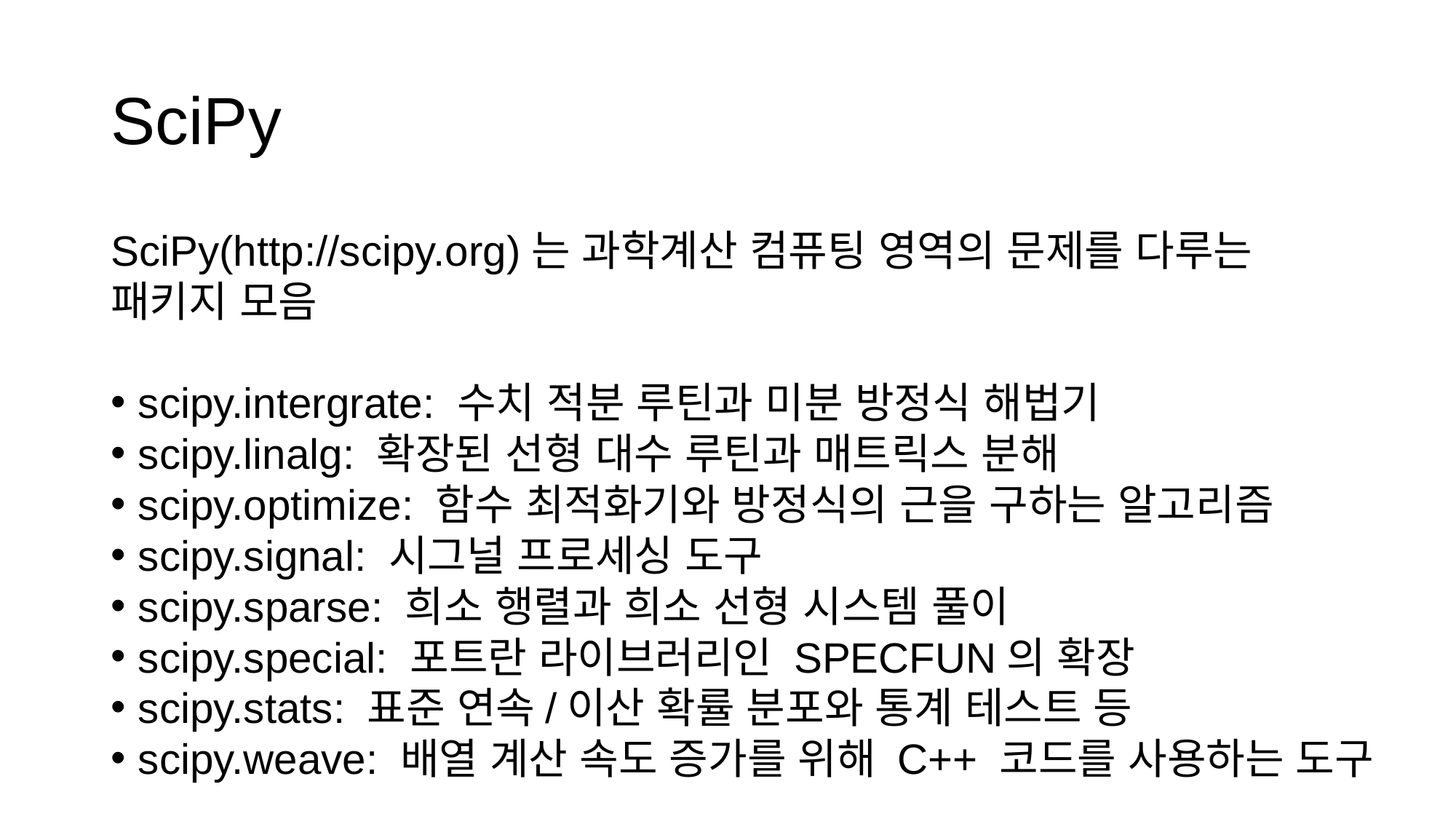

# SciPy
SciPy(http://scipy.org)는 과학계산 컴퓨팅 영역의 문제를 다루는
패키지 모음

scipy.intergrate: 수치 적분 루틴과 미분 방정식 해법기
scipy.linalg: 확장된 선형 대수 루틴과 매트릭스 분해
scipy.optimize: 함수 최적화기와 방정식의 근을 구하는 알고리즘
scipy.signal: 시그널 프로세싱 도구
scipy.sparse: 희소 행렬과 희소 선형 시스템 풀이
scipy.special: 포트란 라이브러리인 SPECFUN의 확장
scipy.stats: 표준 연속/이산 확률 분포와 통계 테스트 등
scipy.weave: 배열 계산 속도 증가를 위해 C++ 코드를 사용하는 도구